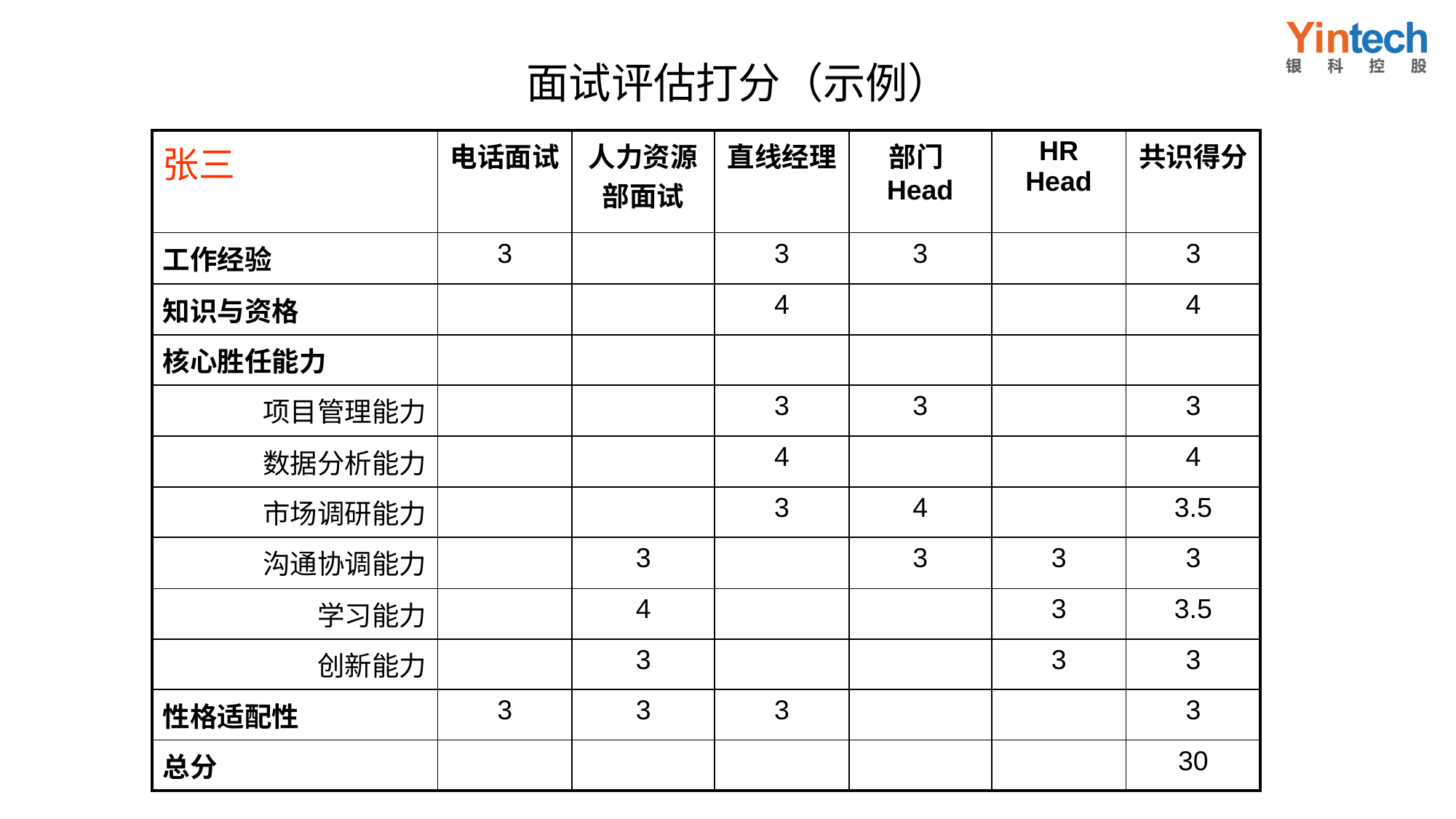

# 面试评估打分（示例）
| 张三 | 电话面试 | 人力资源部面试 | 直线经理 | 部门Head | HR Head | 共识得分 |
| --- | --- | --- | --- | --- | --- | --- |
| 工作经验 | 3 |  | 3 | 3 |  | 3 |
| 知识与资格 |  |  | 4 |  |  | 4 |
| 核心胜任能力 |  |  |  |  |  |  |
| 项目管理能力 |  |  | 3 | 3 |  | 3 |
| 数据分析能力 |  |  | 4 |  |  | 4 |
| 市场调研能力 |  |  | 3 | 4 |  | 3.5 |
| 沟通协调能力 |  | 3 |  | 3 | 3 | 3 |
| 学习能力 |  | 4 |  |  | 3 | 3.5 |
| 创新能力 |  | 3 |  |  | 3 | 3 |
| 性格适配性 | 3 | 3 | 3 |  |  | 3 |
| 总分 |  |  |  |  |  | 30 |